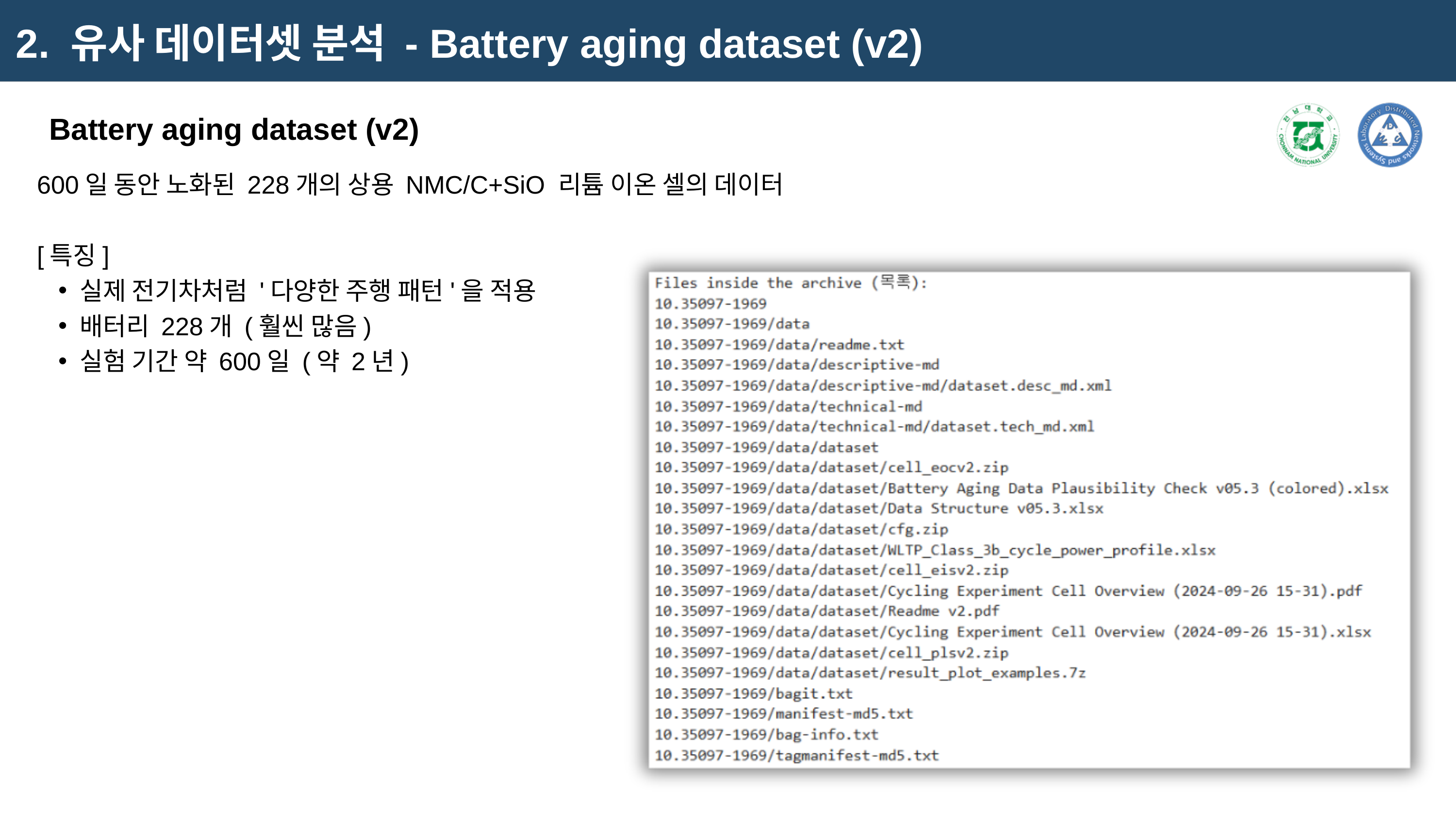

2. 유사 데이터셋 분석 - Battery aging dataset (v2)
Battery aging dataset (v2)
600일 동안 노화된 228개의 상용 NMC/C+SiO 리튬 이온 셀의 데이터

[특징]
실제 전기차처럼 '다양한 주행 패턴'을 적용
배터리 228개 (훨씬 많음)
실험 기간 약 600일 (약 2년)